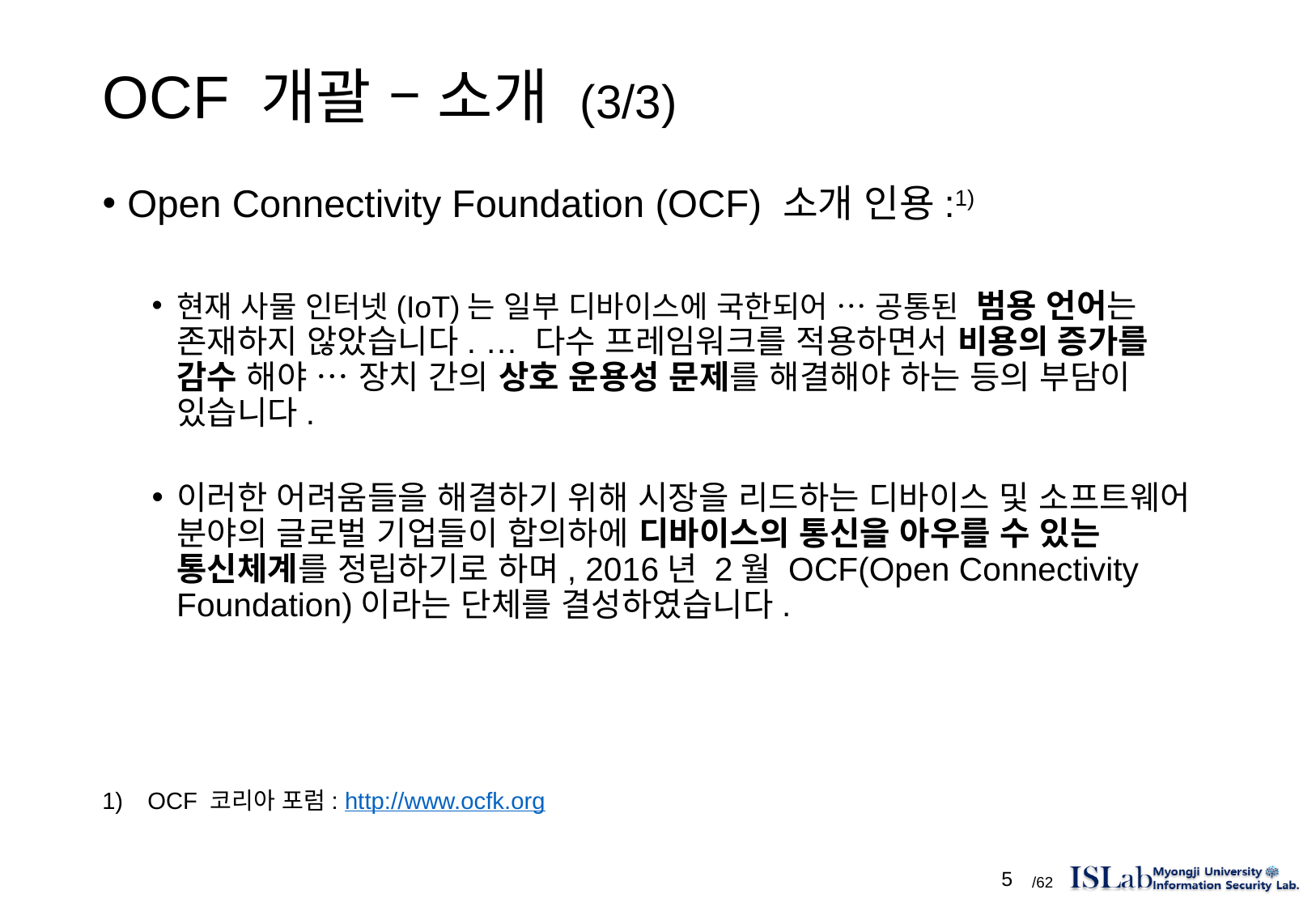

# OCF 개괄 – 소개 (3/3)
Open Connectivity Foundation (OCF) 소개 인용:1)

현재 사물 인터넷(IoT)는 일부 디바이스에 국한되어 … 공통된  범용 언어는 존재하지 않았습니다. … 다수 프레임워크를 적용하면서 비용의 증가를 감수 해야 … 장치 간의 상호 운용성 문제를 해결해야 하는 등의 부담이 있습니다.

이러한 어려움들을 해결하기 위해 시장을 리드하는 디바이스 및 소프트웨어 분야의 글로벌 기업들이 합의하에 디바이스의 통신을 아우를 수 있는 통신체계를 정립하기로 하며, 2016년 2월 OCF(Open Connectivity Foundation)이라는 단체를 결성하였습니다.
OCF 코리아 포럼: http://www.ocfk.org
 5